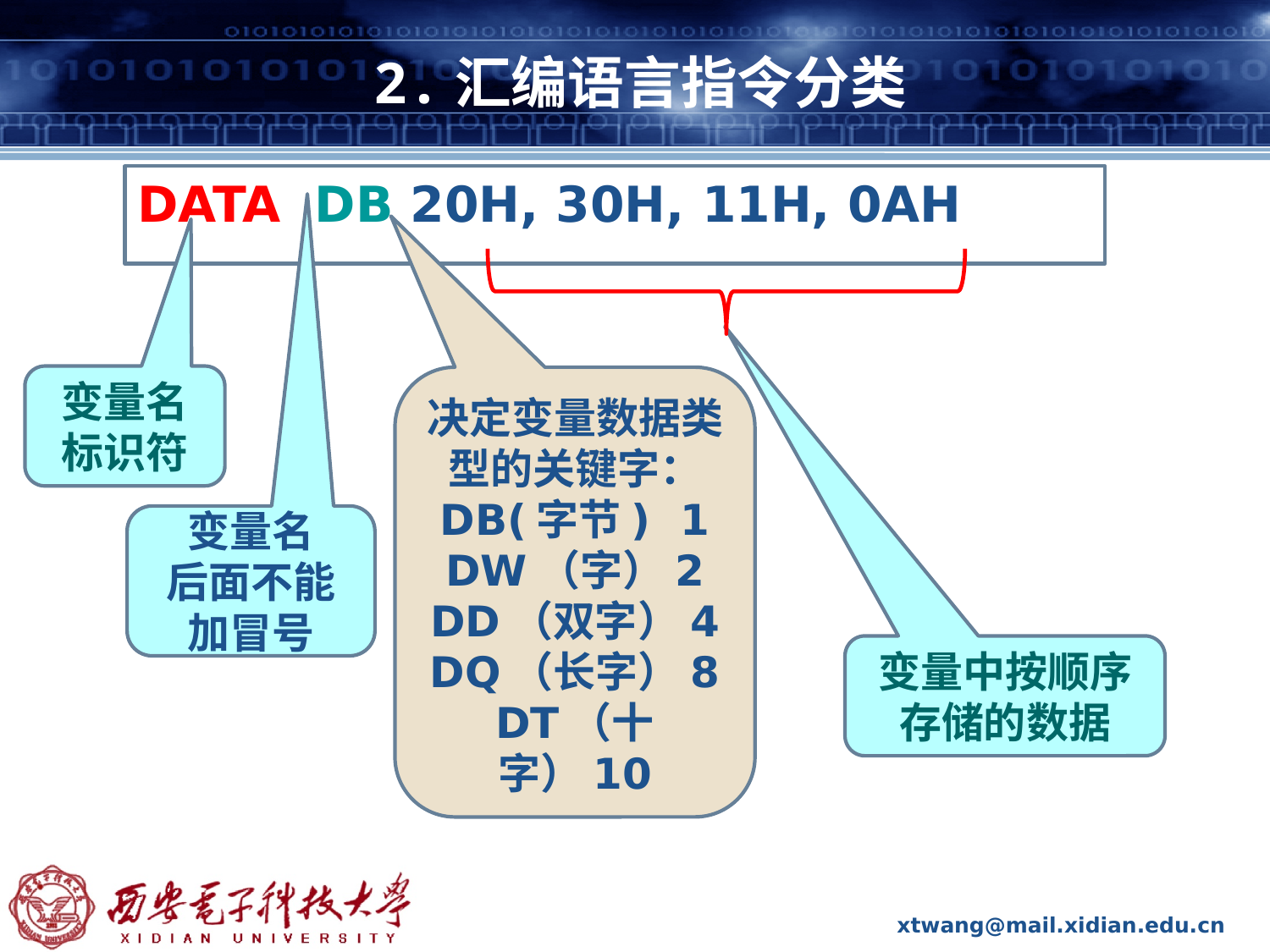

# 2.汇编语言指令分类

DATA  DB 20H, 30H, 11H, 0AH

变量名
标识符
决定变量数据类型的关键字：
DB(字节)  1
DW（字）2
DD（双字）4
DQ（长字）8
DT（十字）10
变量名
后面不能加冒号
变量中按顺序存储的数据